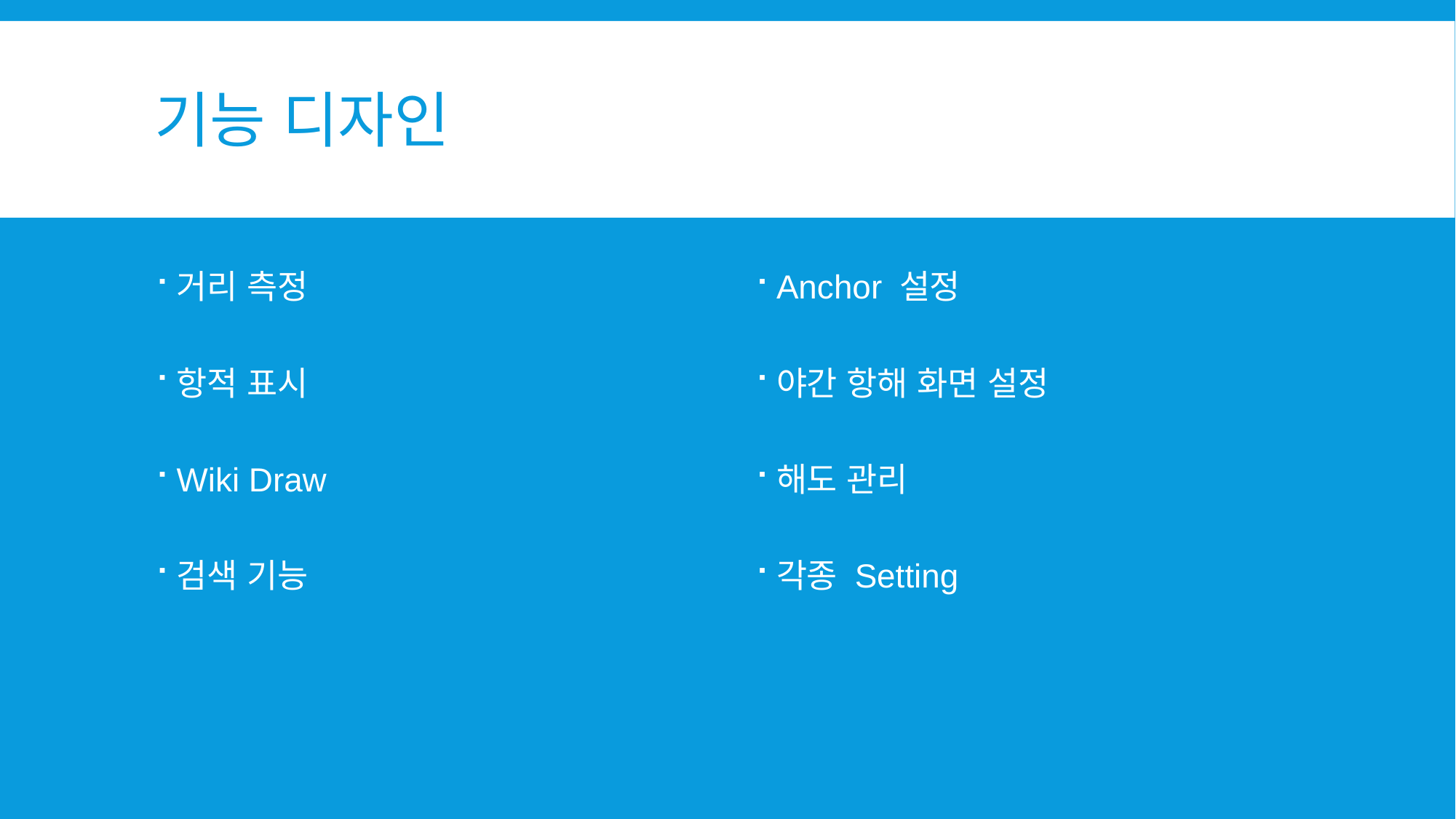

# 기능 디자인
거리 측정
항적 표시
Wiki Draw
검색 기능

Anchor 설정
야간 항해 화면 설정
해도 관리
각종 Setting